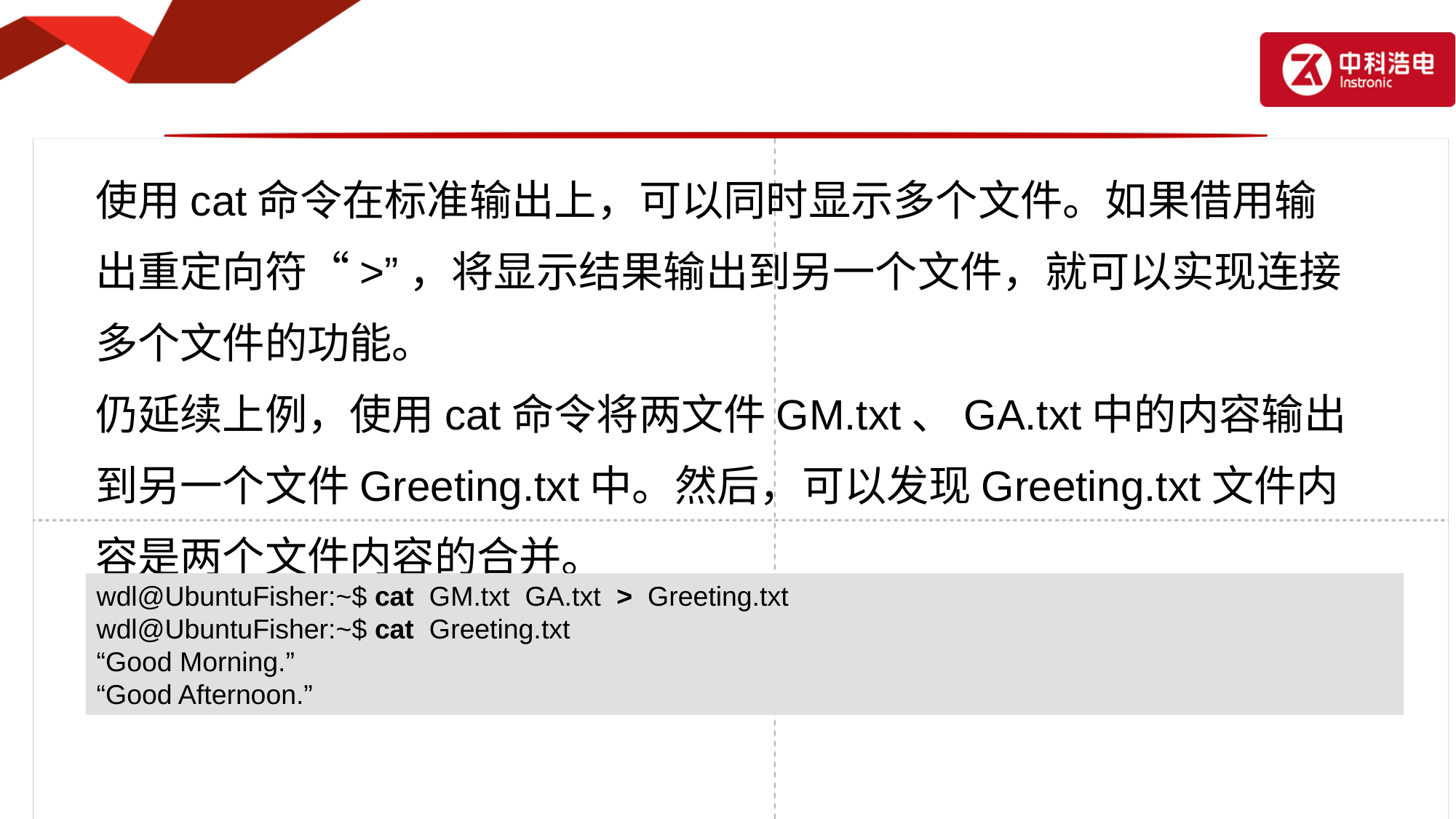

使用cat命令在标准输出上，可以同时显示多个文件。如果借用输出重定向符“>”，将显示结果输出到另一个文件，就可以实现连接多个文件的功能。
仍延续上例，使用cat命令将两文件GM.txt、GA.txt中的内容输出到另一个文件Greeting.txt中。然后，可以发现Greeting.txt文件内容是两个文件内容的合并。
wdl@UbuntuFisher:~$ cat  GM.txt  GA.txt  >  Greeting.txt
wdl@UbuntuFisher:~$ cat  Greeting.txt
“Good Morning.”
“Good Afternoon.”